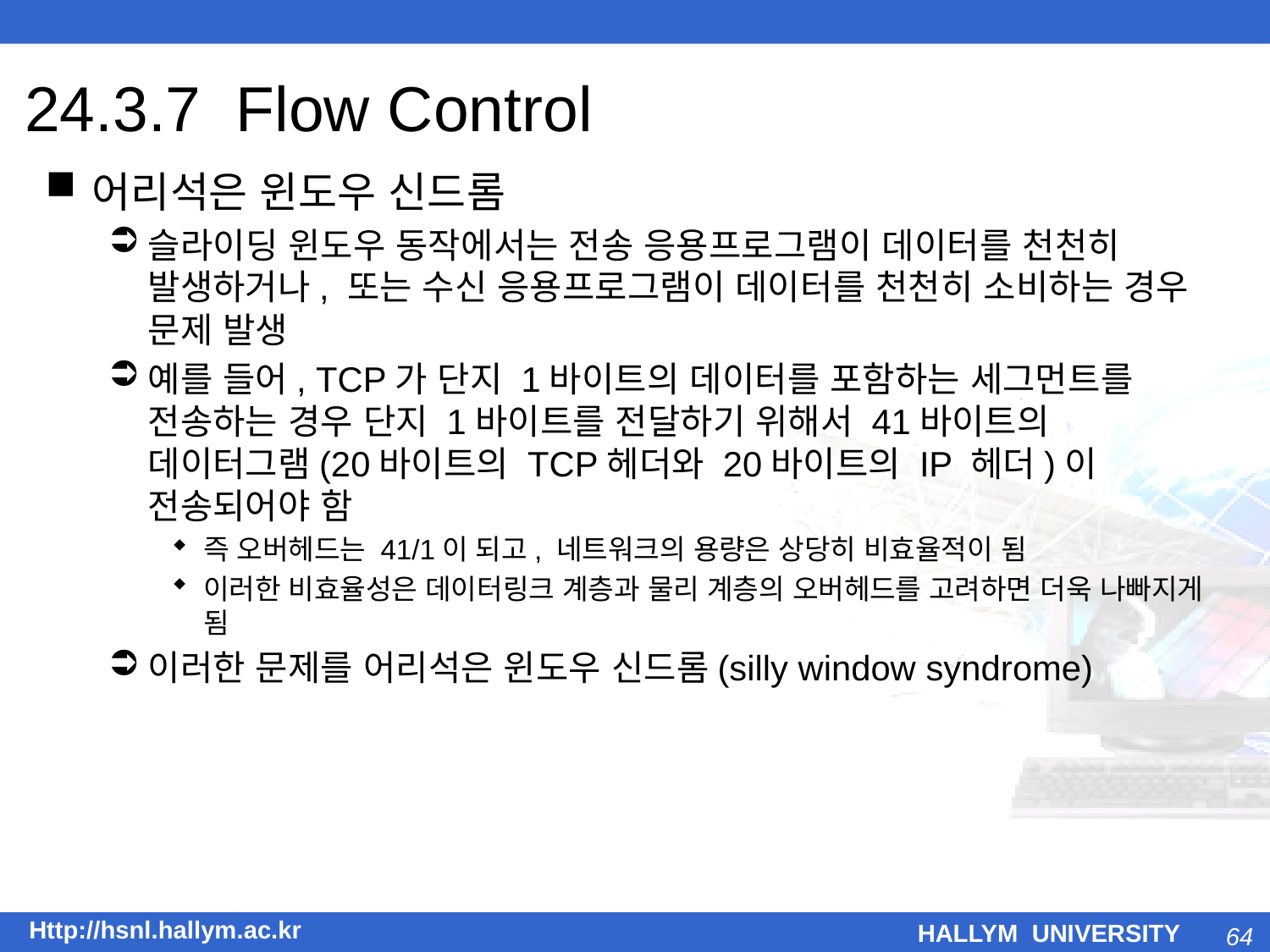

# 24.3.7  Flow Control
어리석은 윈도우 신드롬
슬라이딩 윈도우 동작에서는 전송 응용프로그램이 데이터를 천천히 발생하거나, 또는 수신 응용프로그램이 데이터를 천천히 소비하는 경우 문제 발생
예를 들어, TCP가 단지 1바이트의 데이터를 포함하는 세그먼트를 전송하는 경우 단지 1바이트를 전달하기 위해서 41바이트의 데이터그램(20바이트의 TCP헤더와 20바이트의 IP 헤더)이 전송되어야 함
즉 오버헤드는 41/1이 되고, 네트워크의 용량은 상당히 비효율적이 됨
이러한 비효율성은 데이터링크 계층과 물리 계층의 오버헤드를 고려하면 더욱 나빠지게 됨
이러한 문제를 어리석은 윈도우 신드롬(silly window syndrome)
64